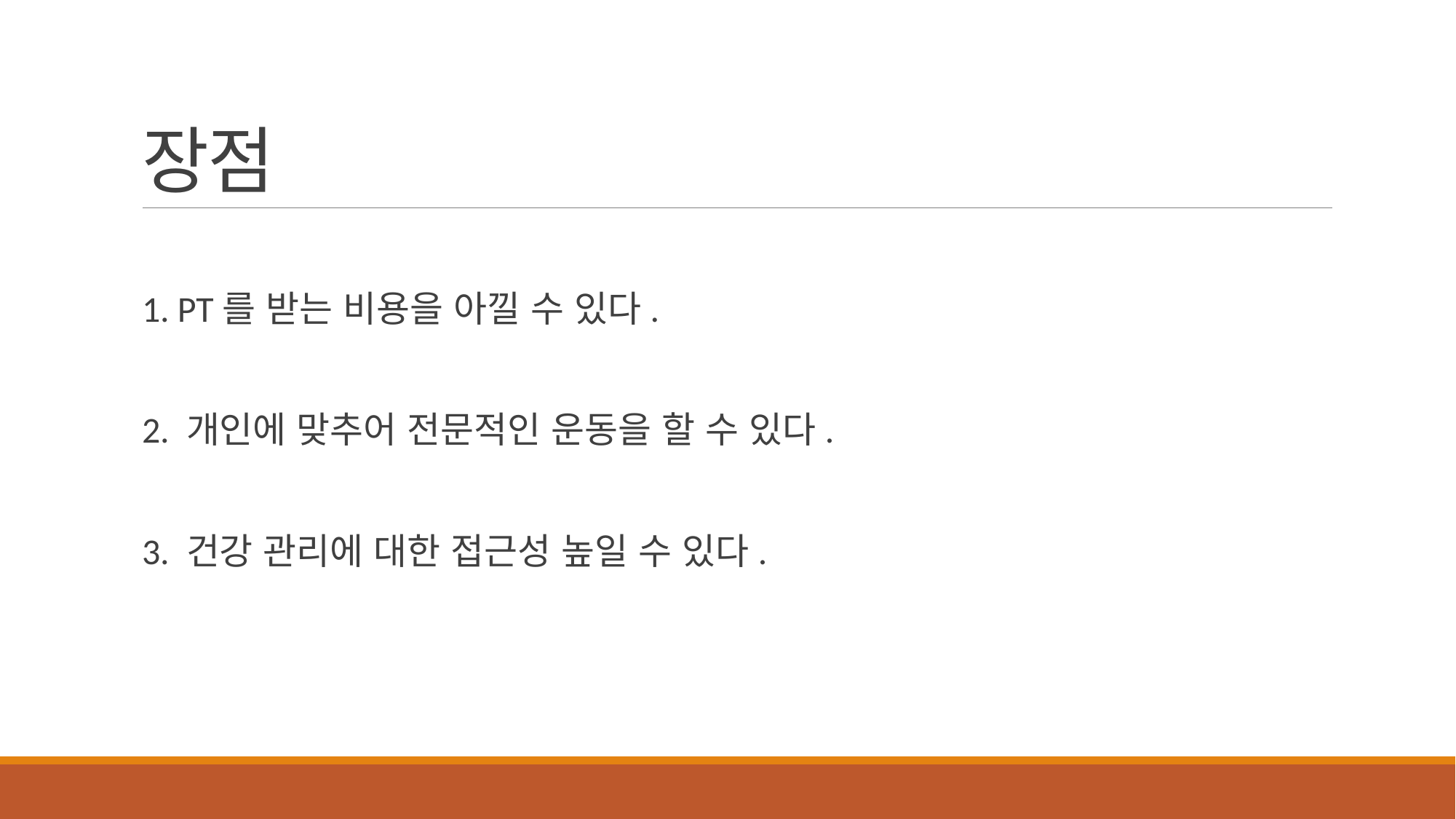

# 장점

1. PT를 받는 비용을 아낄 수 있다.

2. 개인에 맞추어 전문적인 운동을 할 수 있다.

3. 건강 관리에 대한 접근성 높일 수 있다.